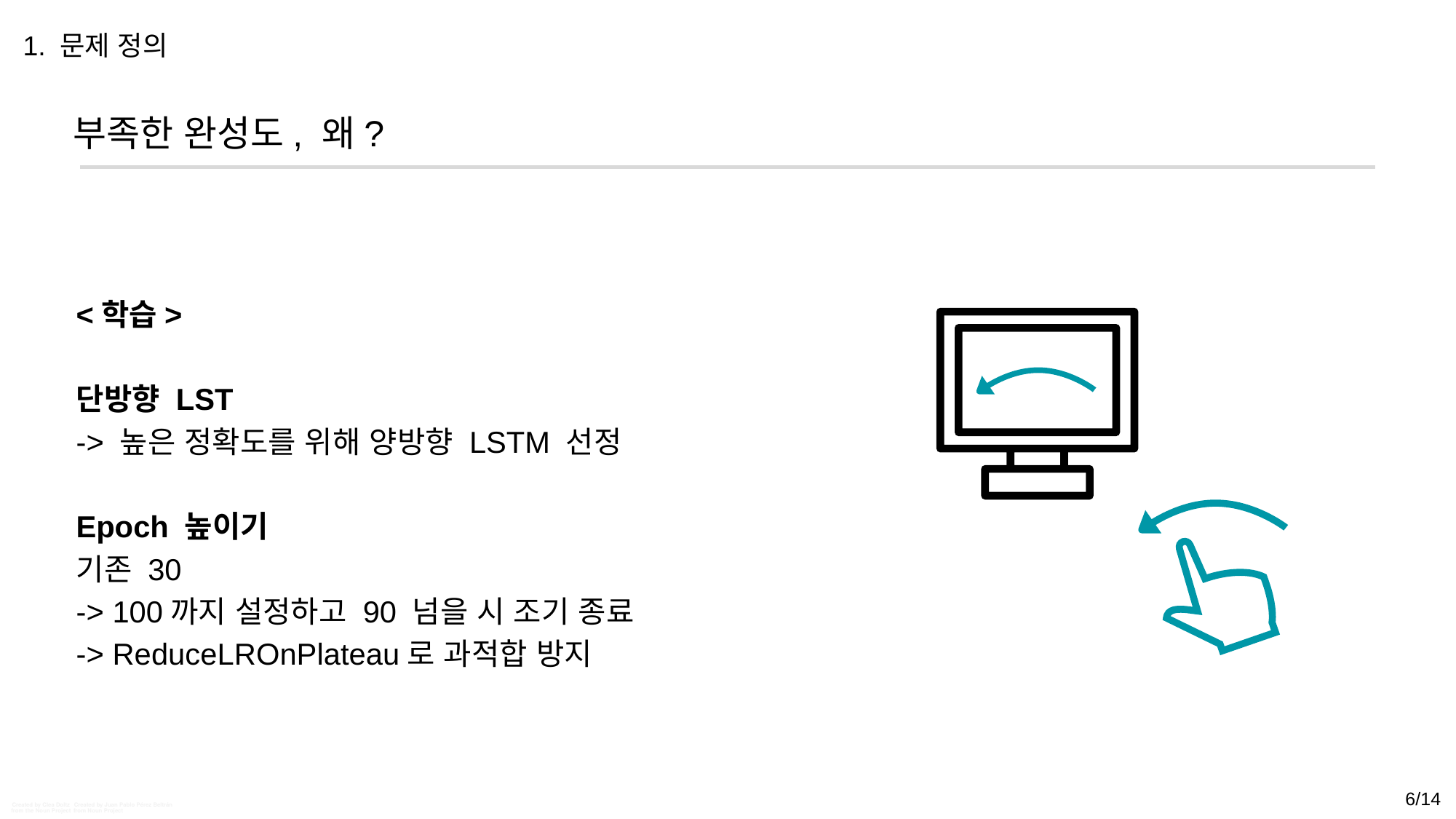

1. 문제 정의
부족한 완성도, 왜?
<학습>

단방향 LST
-> 높은 정확도를 위해 양방향 LSTM 선정

Epoch 높이기
기존 30
-> 100까지 설정하고 90 넘을 시 조기 종료
-> ReduceLROnPlateau로 과적합 방지

6/14
Created by Clea Doltz
Created by Juan Pablo Pérez Beltrán
from the Noun Project
from Noun Project